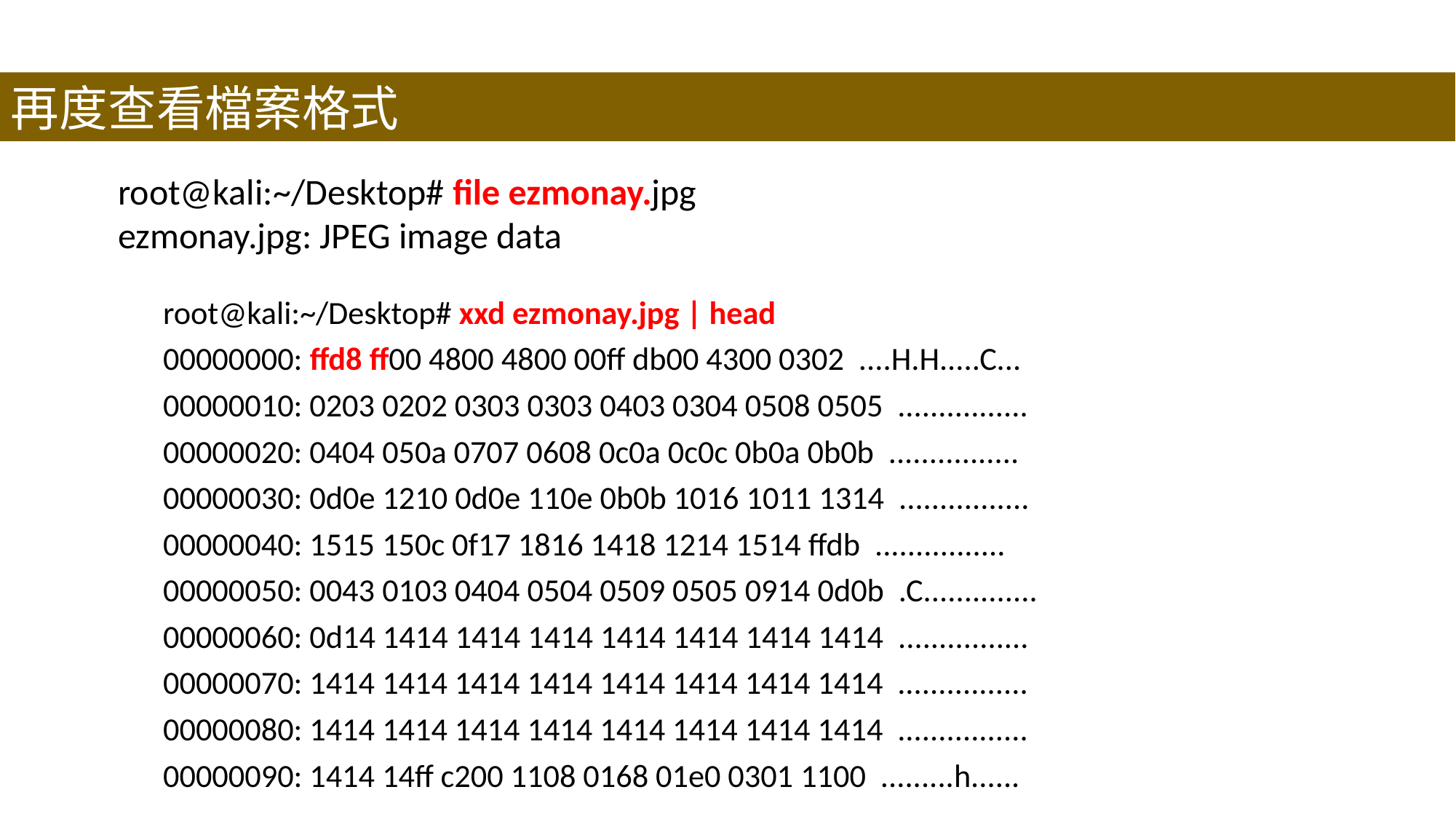

再度查看檔案格式
root@kali:~/Desktop# file ezmonay.jpg
ezmonay.jpg: JPEG image data
root@kali:~/Desktop# xxd ezmonay.jpg | head
00000000: ffd8 ff00 4800 4800 00ff db00 4300 0302  ....H.H.....C...
00000010: 0203 0202 0303 0303 0403 0304 0508 0505  ................
00000020: 0404 050a 0707 0608 0c0a 0c0c 0b0a 0b0b  ................
00000030: 0d0e 1210 0d0e 110e 0b0b 1016 1011 1314  ................
00000040: 1515 150c 0f17 1816 1418 1214 1514 ffdb  ................
00000050: 0043 0103 0404 0504 0509 0505 0914 0d0b  .C..............
00000060: 0d14 1414 1414 1414 1414 1414 1414 1414  ................
00000070: 1414 1414 1414 1414 1414 1414 1414 1414  ................
00000080: 1414 1414 1414 1414 1414 1414 1414 1414  ................
00000090: 1414 14ff c200 1108 0168 01e0 0301 1100  .........h......